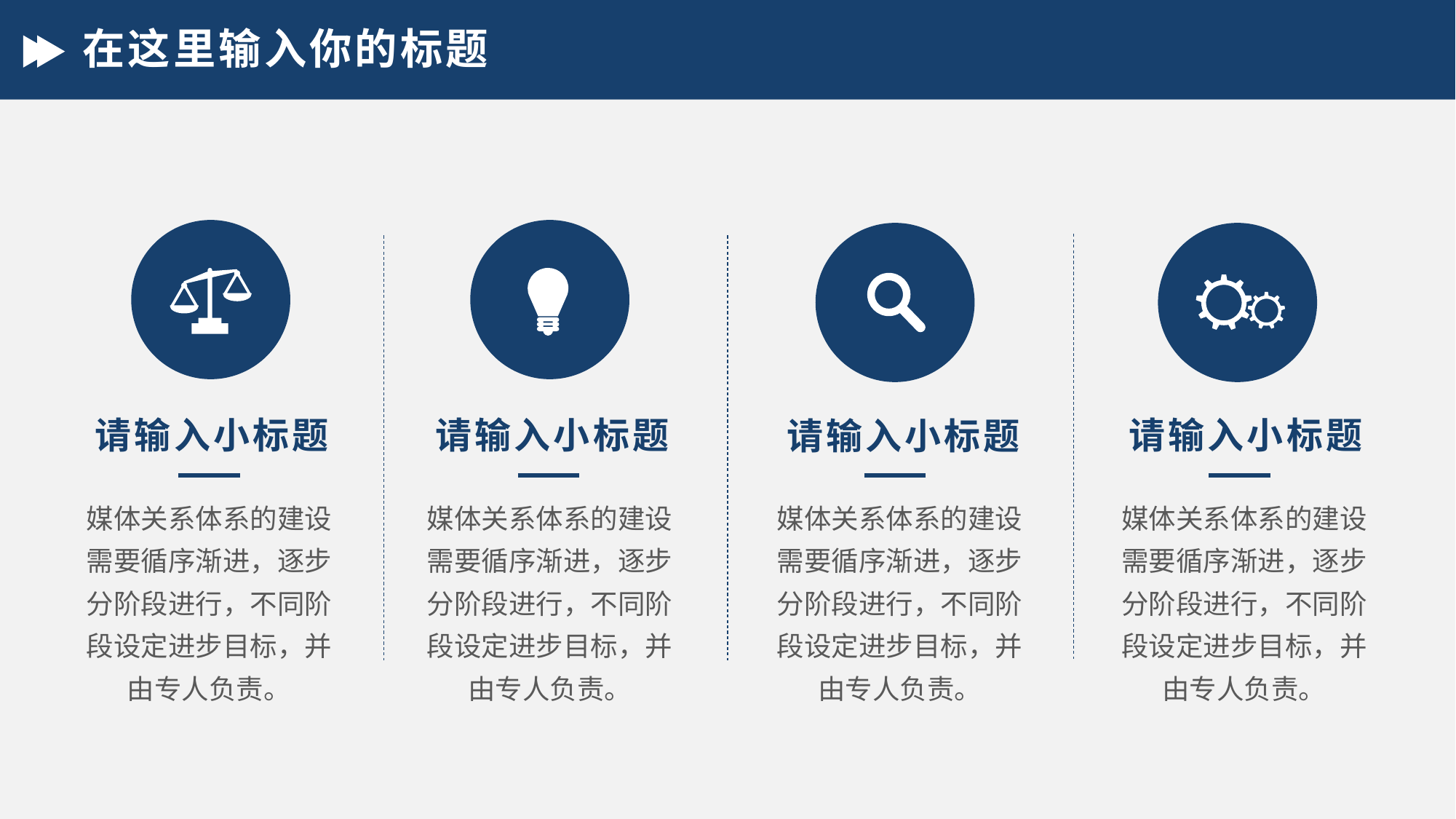

# 在这里输入你的标题

请输入小标题

请输入小标题

请输入小标题
请输入小标题

媒体关系体系的建设需要循序渐进，逐步分阶段进行，不同阶段设定进步目标，并由专人负责。
媒体关系体系的建设需要循序渐进，逐步分阶段进行，不同阶段设定进步目标，并由专人负责。
媒体关系体系的建设需要循序渐进，逐步分阶段进行，不同阶段设定进步目标，并由专人负责。
媒体关系体系的建设需要循序渐进，逐步分阶段进行，不同阶段设定进步目标，并由专人负责。